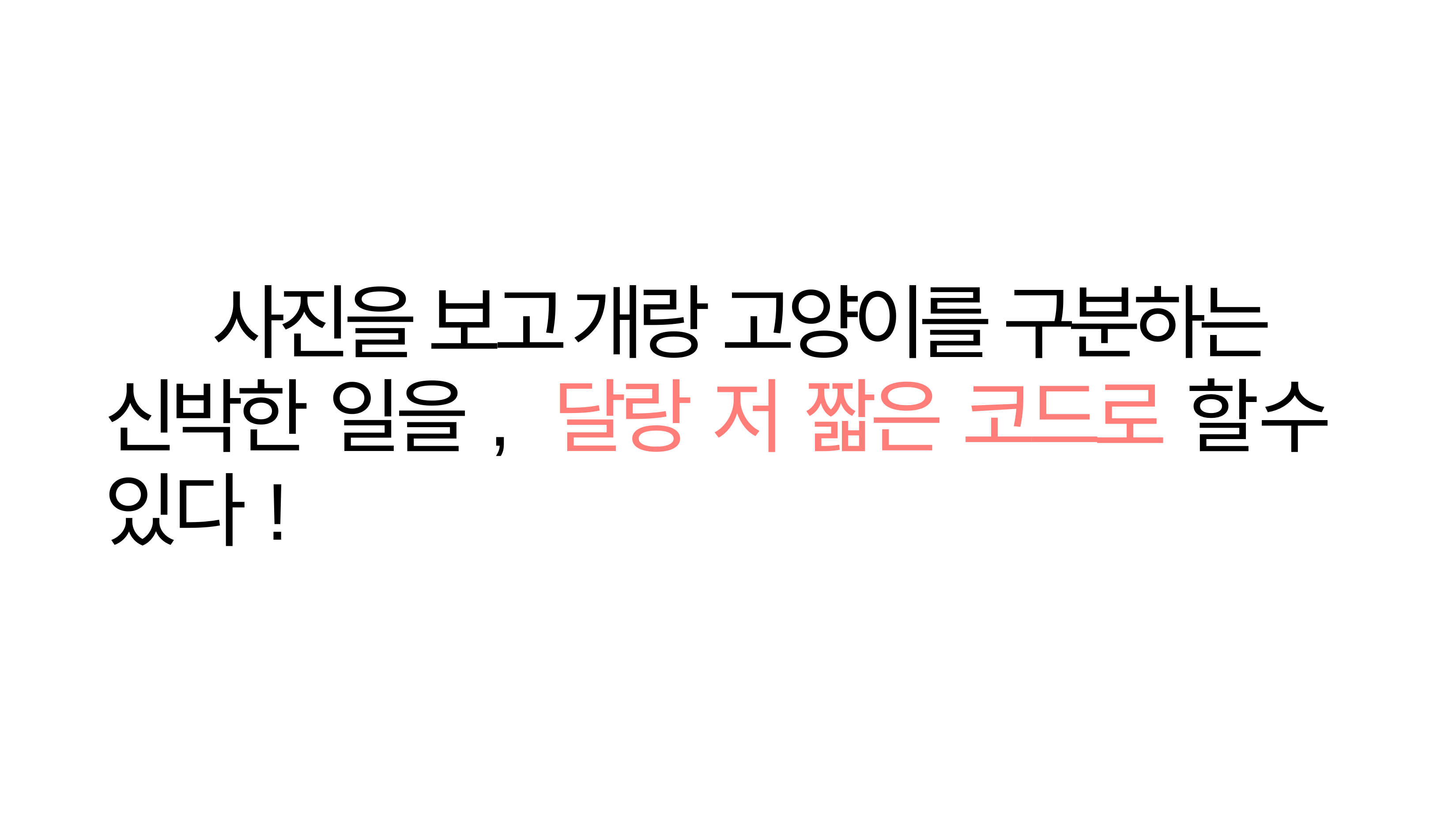

# 사진을 보고 개랑 고양이를 구분하는  신박한 일을, 달랑 저 짧은 코드로 할수 있다!